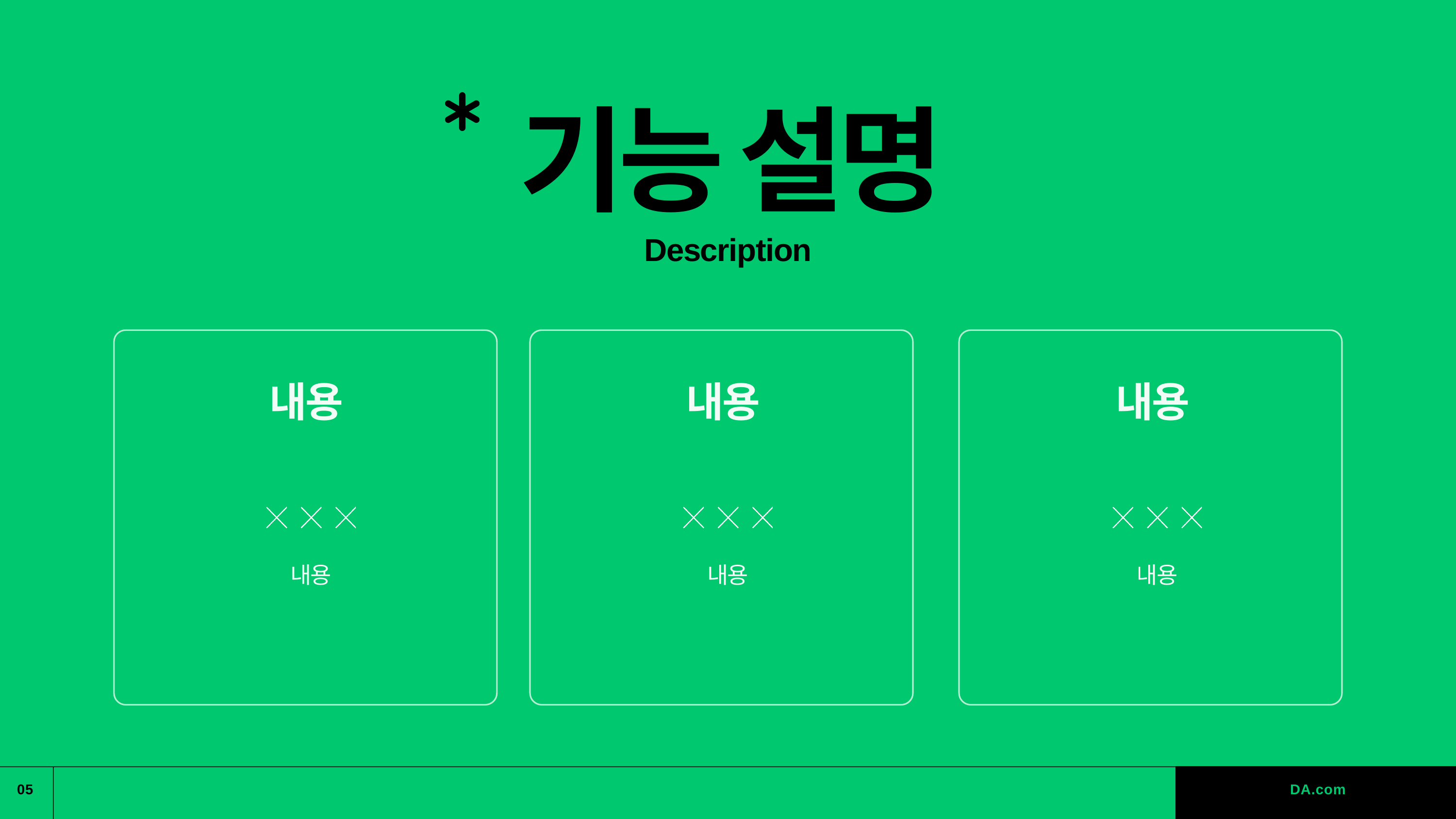

기능 설명
Description

내용

내용

내용

내용

내용

내용

05
DA.com